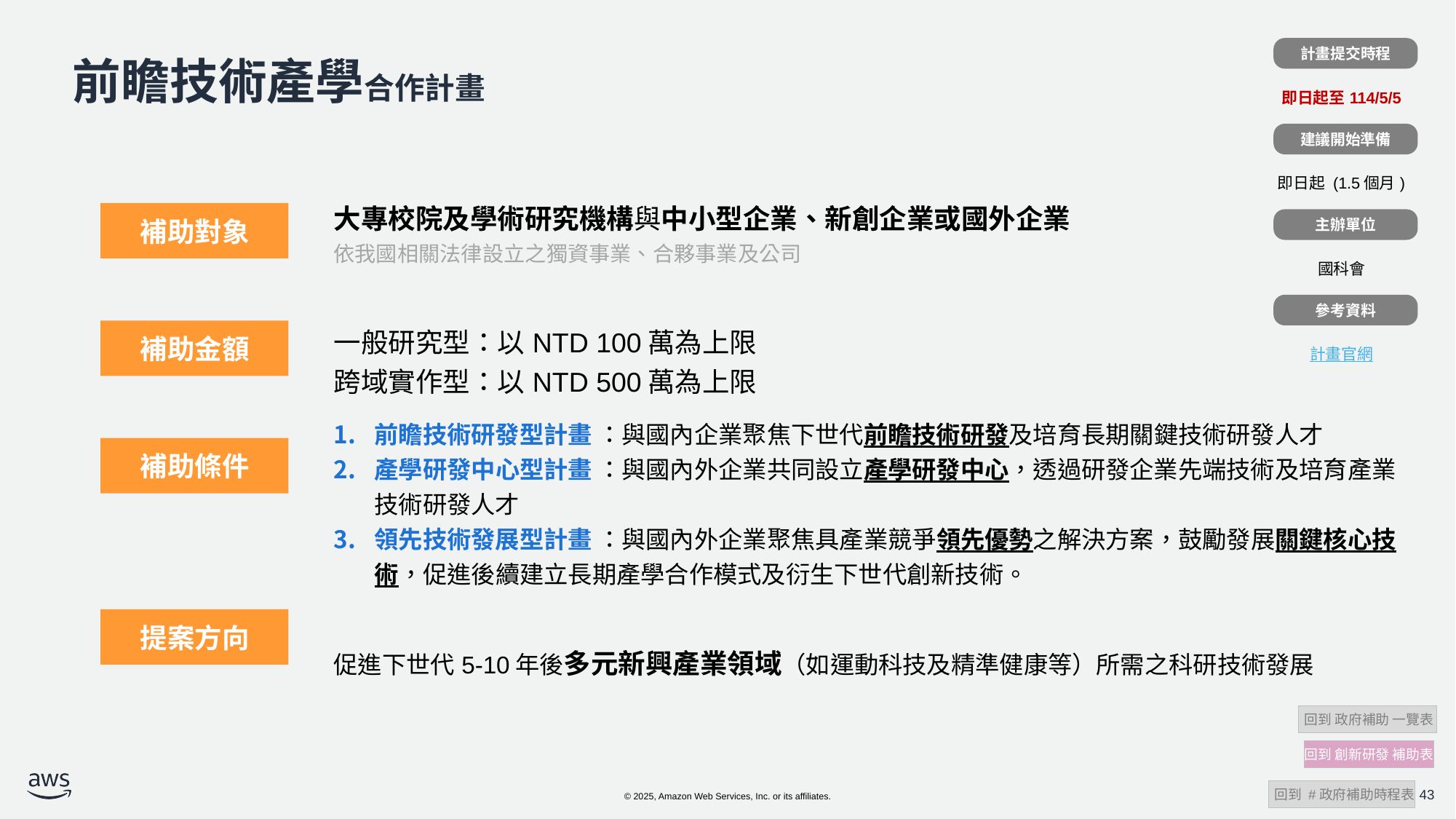

計畫提交時程
|  |
| --- |
| 即日起至114/5/5 |
|  |
| 即日起 (1.5個月) |
|  |
| 國科會 |
|  |
| 計畫官網 |
# 前瞻技術產學合作計畫
建議開始準備
| 計畫補助對象 | 大專校院及學術研究機構與中小型企業、新創企業或國外企業 依我國相關法律設立之獨資事業、合夥事業及公司 |
| --- | --- |
| 計畫補助金額 | 一般研究型：以NTD 100萬為上限 跨域實作型：以NTD 500萬為上限 |
|  | 前瞻技術研發型計畫 ：與國內企業聚焦下世代前瞻技術研發及培育長期關鍵技術研發人才 產學研發中心型計畫 ：與國內外企業共同設立產學研發中心，透過研發企業先端技術及培育產業技術研發人才 領先技術發展型計畫 ：與國內外企業聚焦具產業競爭領先優勢之解決方案，鼓勵發展關鍵核心技術，促進後續建立長期產學合作模式及衍生下世代創新技術。 |
|  | 促進下世代5-10年後多元新興產業領域（如運動科技及精準健康等）所需之科研技術發展 |
補助對象
主辦單位
參考資料
補助金額
補助條件
提案方向
 回到 政府補助 一覽表
回到 創新研發 補助表
 回到 #政府補助時程表
43